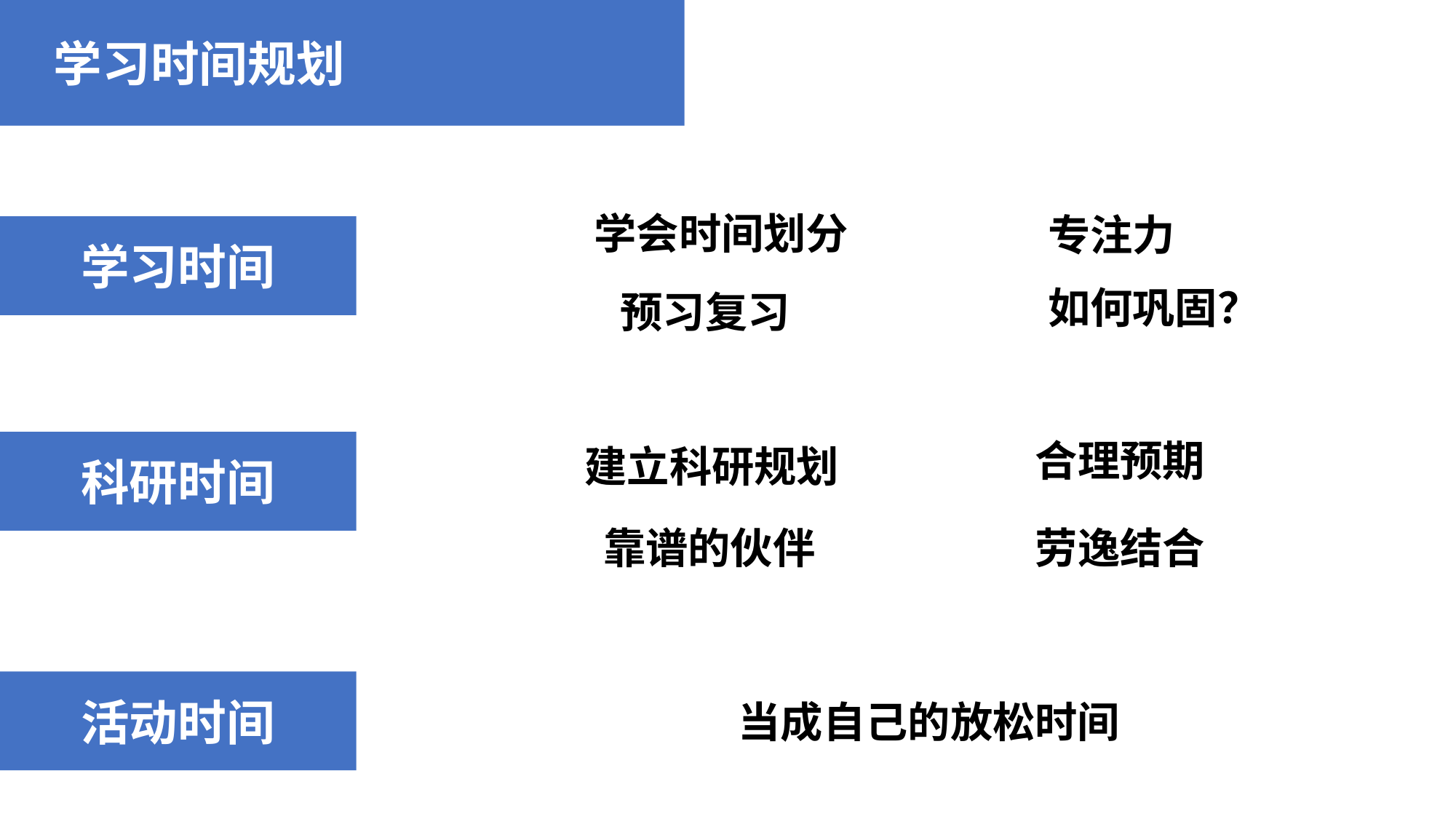

学习时间规划
学会时间划分
专注力
学习时间
如何巩固？
预习复习
合理预期
科研时间
建立科研规划
靠谱的伙伴
劳逸结合
活动时间
当成自己的放松时间